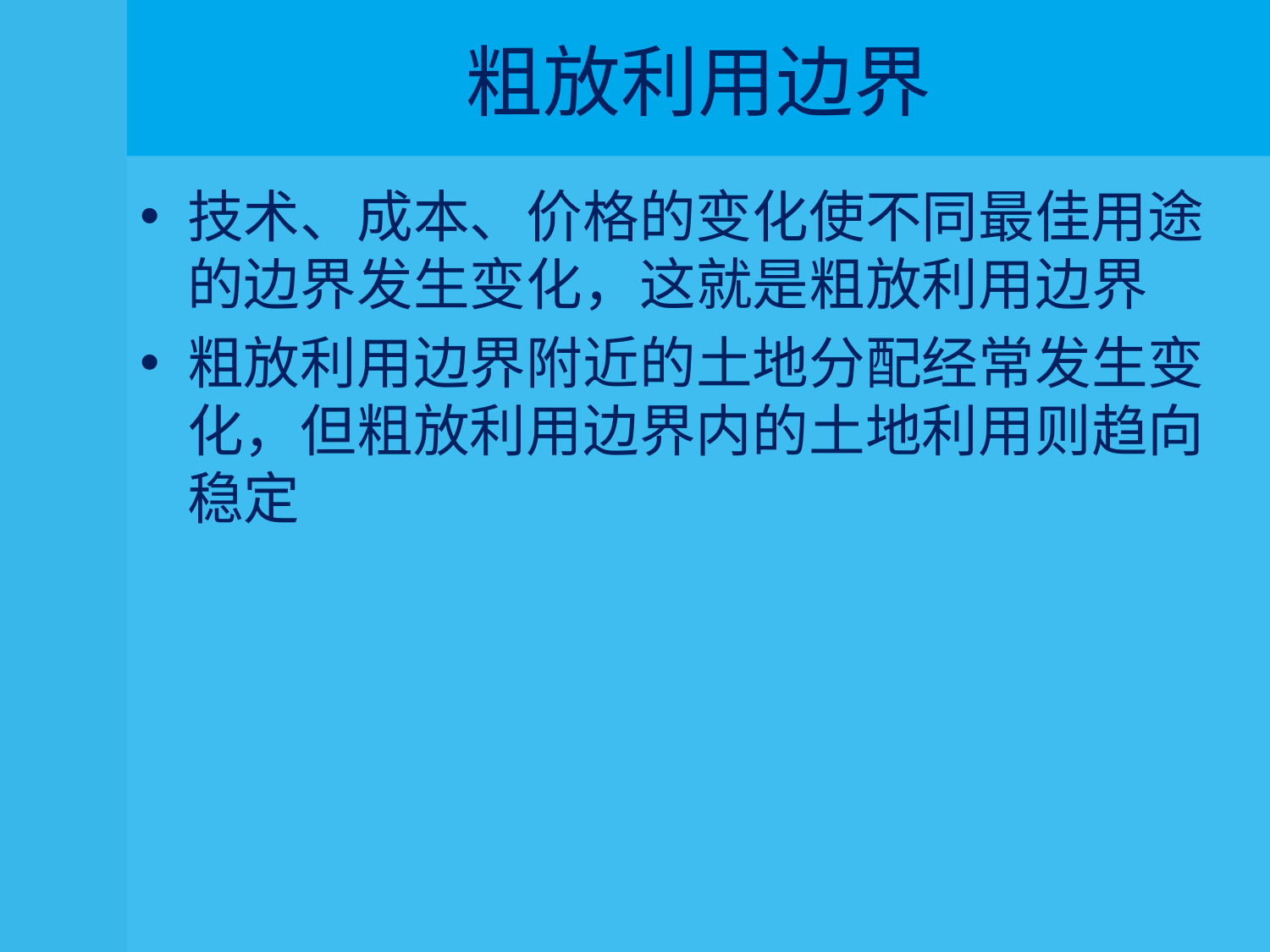

# 粗放利用边界
技术、成本、价格的变化使不同最佳用途的边界发生变化，这就是粗放利用边界
粗放利用边界附近的土地分配经常发生变化，但粗放利用边界内的土地利用则趋向稳定